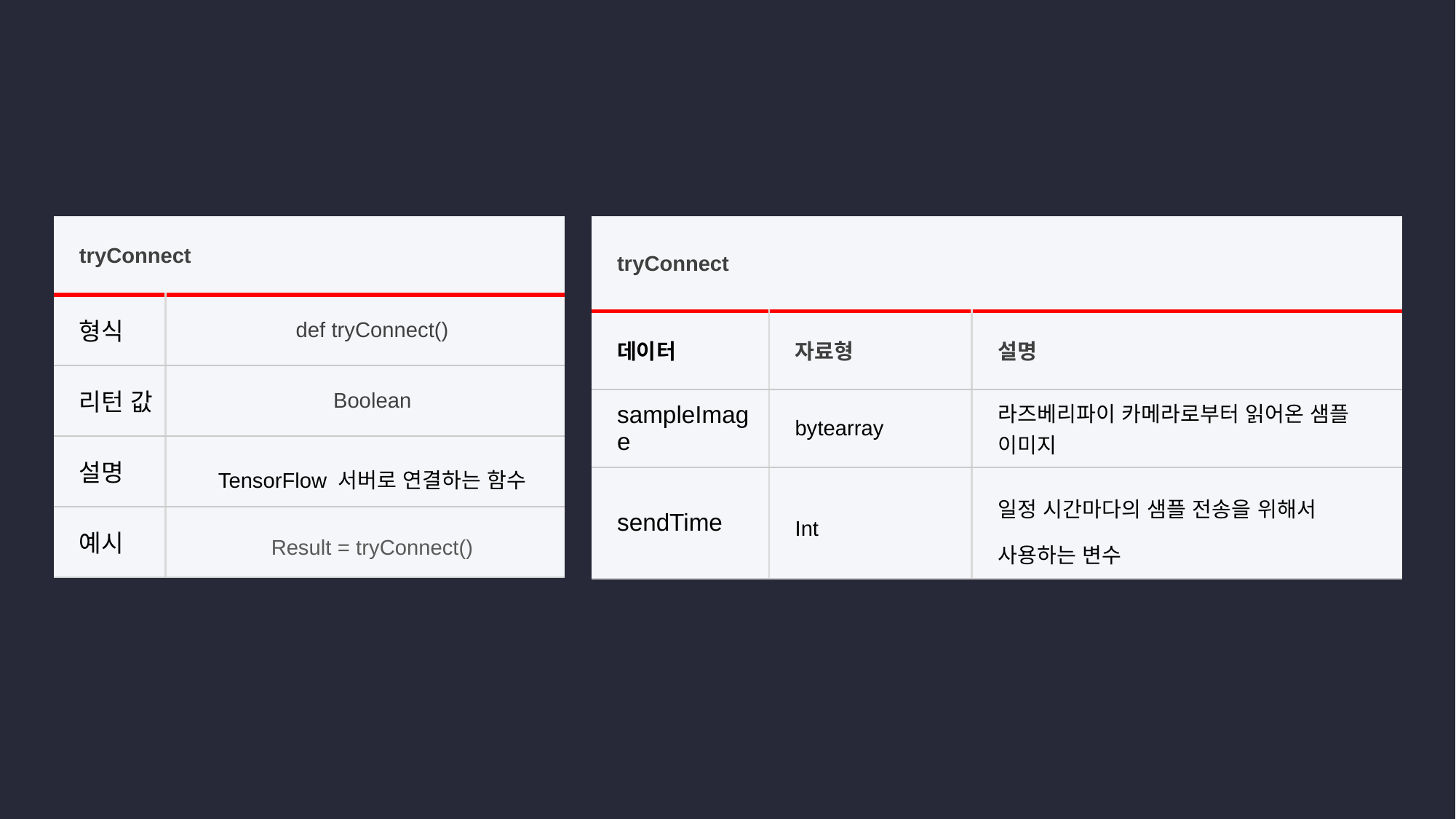

| tryConnect |  |  |
| --- | --- | --- |
| 데이터 | 자료형 | 설명 |
| sampleImage | bytearray | 라즈베리파이 카메라로부터 읽어온 샘플 이미지 |
| sendTime | Int | 일정 시간마다의 샘플 전송을 위해서 사용하는 변수 |
| tryConnect |  |
| --- | --- |
| 형식 | def tryConnect() |
| 리턴 값 | Boolean |
| 설명 | TensorFlow 서버로 연결하는 함수 |
| 예시 | Result = tryConnect() |